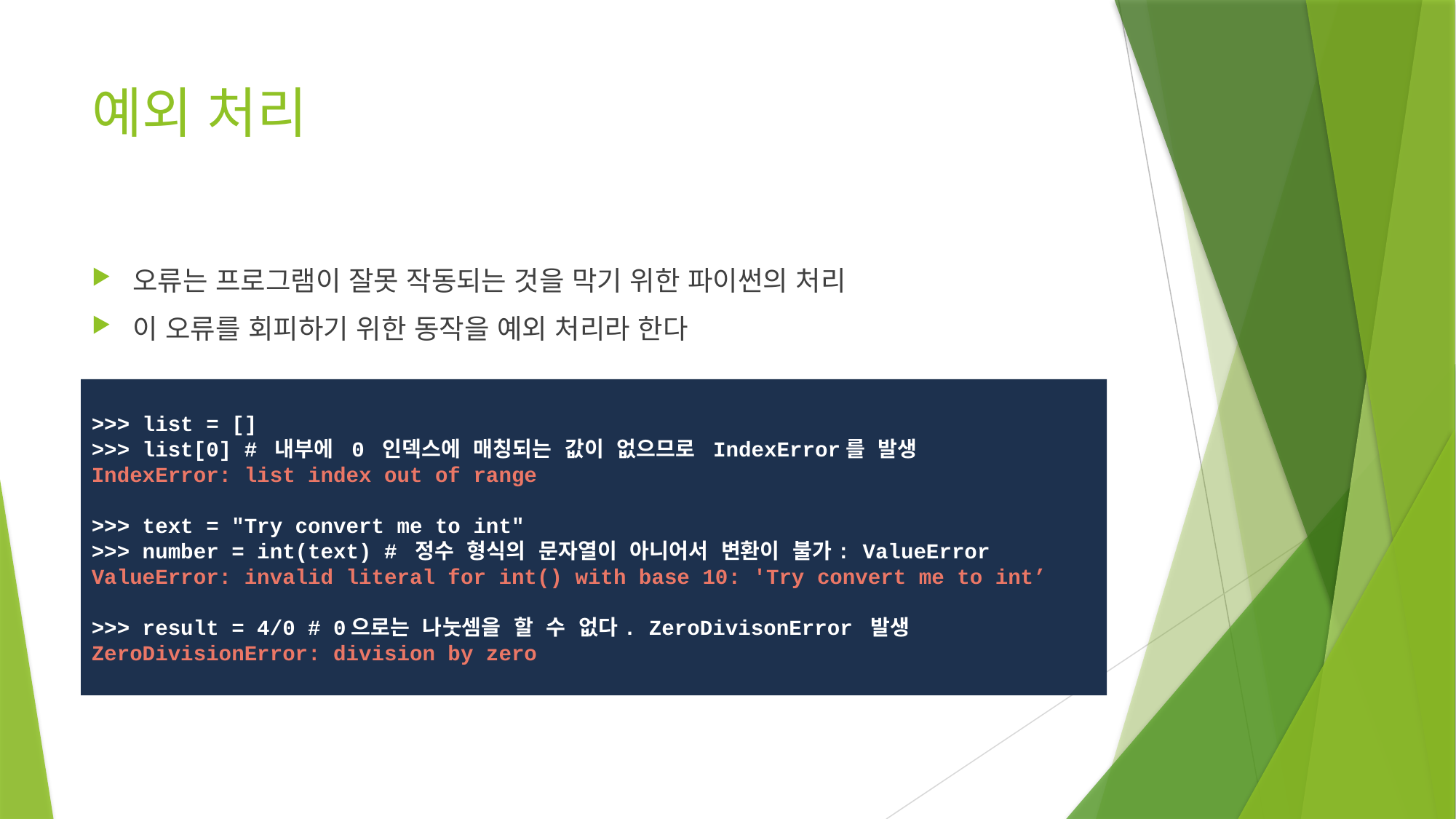

# 예외 처리
오류는 프로그램이 잘못 작동되는 것을 막기 위한 파이썬의 처리
이 오류를 회피하기 위한 동작을 예외 처리라 한다

>>> list = []
>>> list[0] # 내부에 0 인덱스에 매칭되는 값이 없으므로 IndexError를 발생
IndexError: list index out of range

>>> text = "Try convert me to int"
>>> number = int(text) # 정수 형식의 문자열이 아니어서 변환이 불가: ValueError
ValueError: invalid literal for int() with base 10: 'Try convert me to int’

>>> result = 4/0 # 0으로는 나눗셈을 할 수 없다. ZeroDivisonError 발생
ZeroDivisionError: division by zero